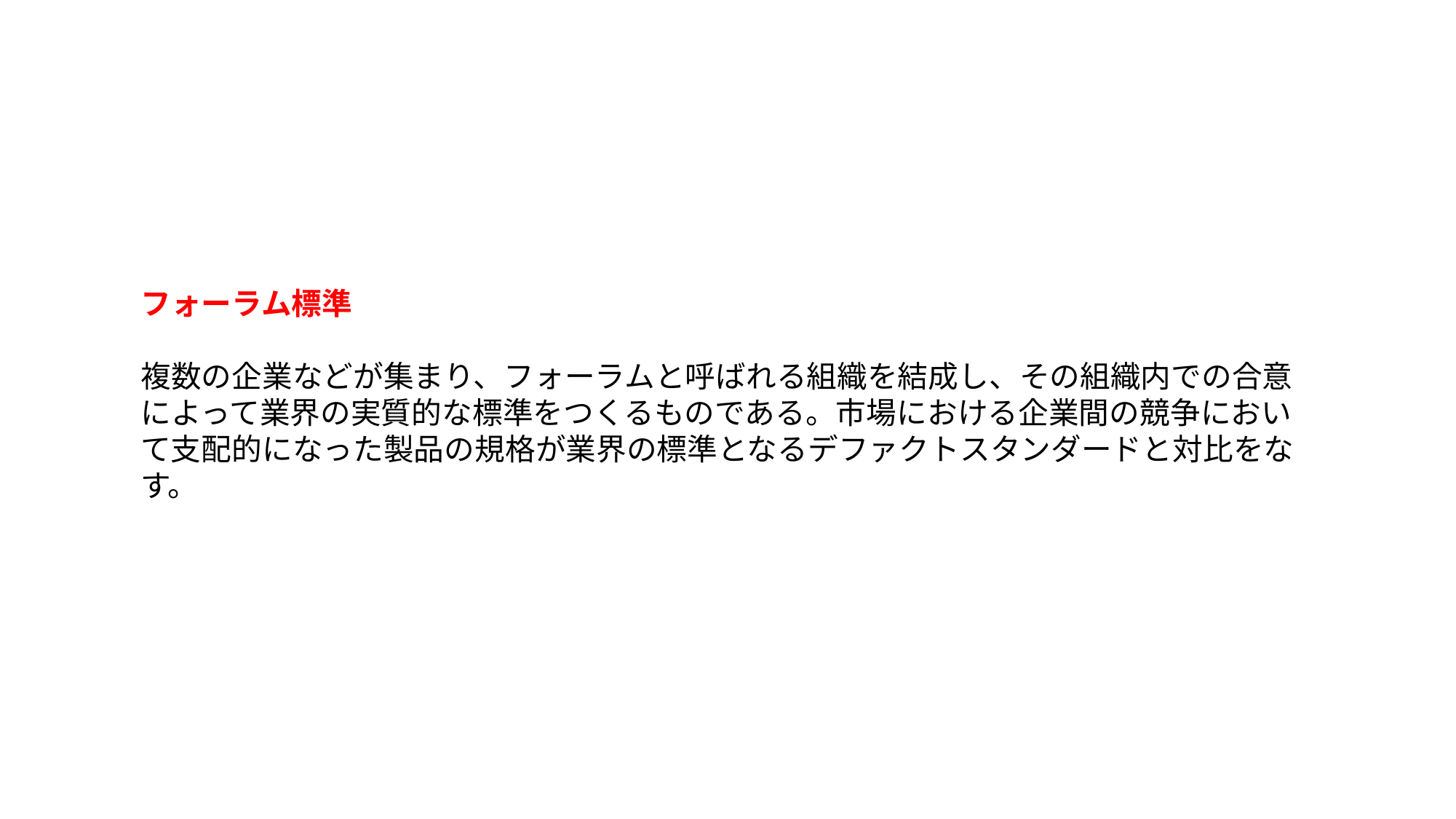

フォーラム標準

複数の企業などが集まり、フォーラムと呼ばれる組織を結成し、その組織内での合意によって業界の実質的な標準をつくるものである。市場における企業間の競争において支配的になった製品の規格が業界の標準となるデファクトスタンダードと対比をなす。